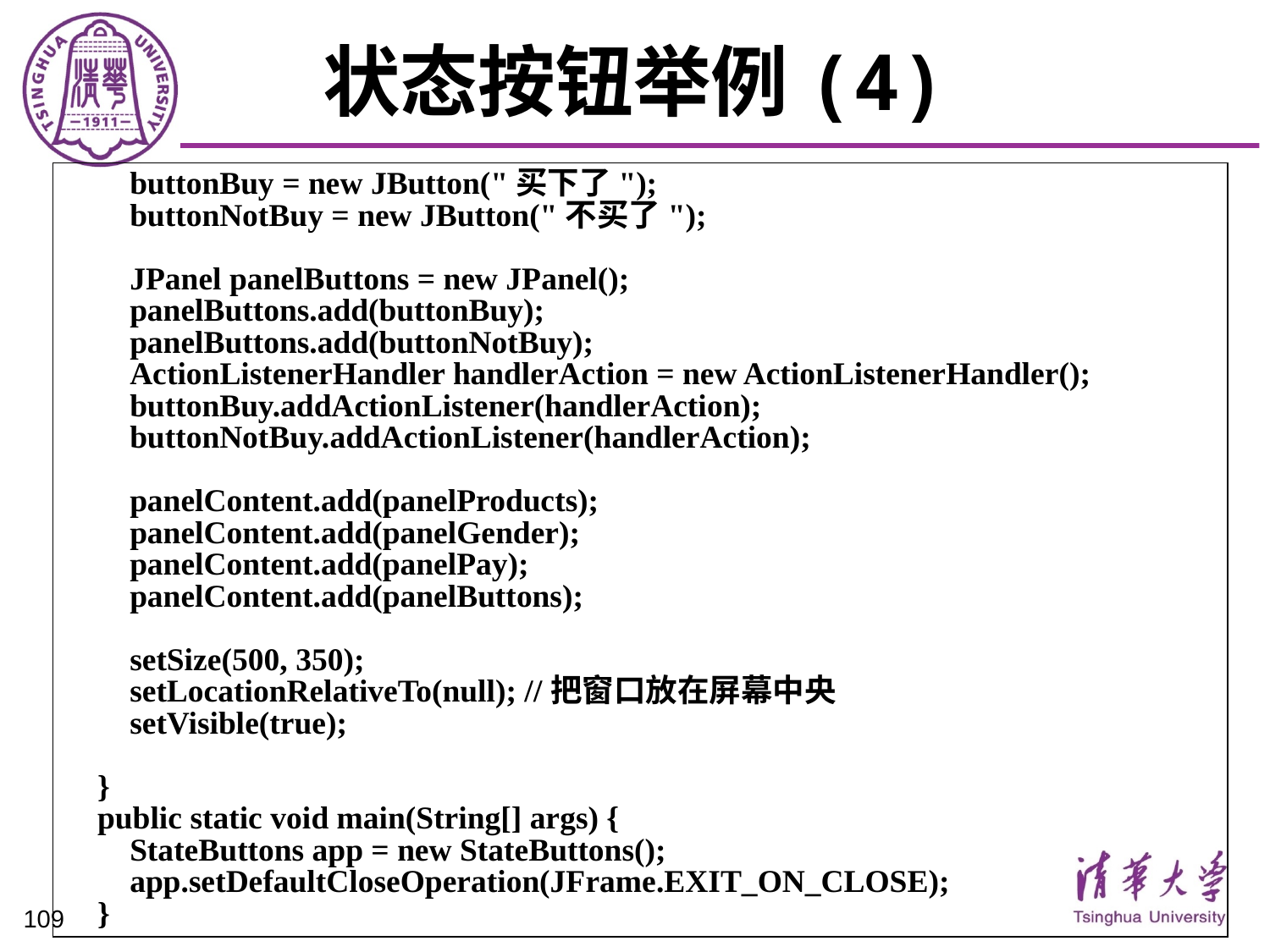

# 状态按钮举例(4)
        buttonBuy = new JButton("买下了");
        buttonNotBuy = new JButton("不买了");

        JPanel panelButtons = new JPanel();
        panelButtons.add(buttonBuy);
        panelButtons.add(buttonNotBuy);
        ActionListenerHandler handlerAction = new ActionListenerHandler();
        buttonBuy.addActionListener(handlerAction);
        buttonNotBuy.addActionListener(handlerAction);

        panelContent.add(panelProducts);
        panelContent.add(panelGender);
        panelContent.add(panelPay);
        panelContent.add(panelButtons);

        setSize(500, 350);
        setLocationRelativeTo(null); //把窗口放在屏幕中央
        setVisible(true);

    }
    public static void main(String[] args) {
        StateButtons app = new StateButtons();
        app.setDefaultCloseOperation(JFrame.EXIT_ON_CLOSE);
    }
109